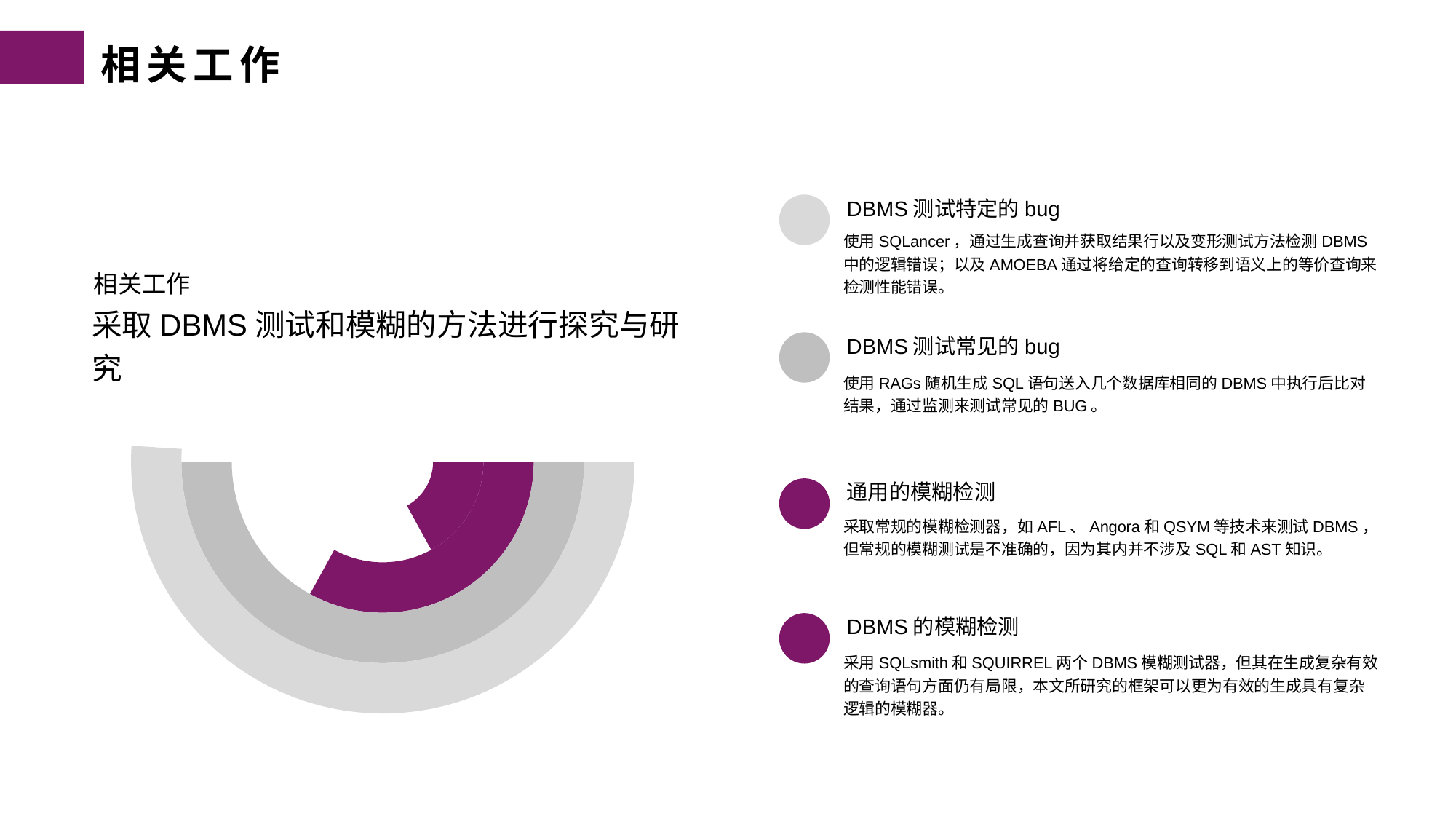

相关工作

### Chart

| Category | 1 | 2 | 3 | 4 |
|---|---|---|---|---|
| 占比 | 0.17 | 0.33 | 0.5 | 0.51 |
| 辅助 | 0.83 | 0.67 | 0.5 | 0.49 |
DBMS测试特定的bug

使用SQLancer，通过生成查询并获取结果行以及变形测试方法检测DBMS中的逻辑错误；以及AMOEBA通过将给定的查询转移到语义上的等价查询来检测性能错误。
相关工作
采取DBMS测试和模糊的方法进行探究与研究
DBMS测试常见的bug

使用RAGs随机生成SQL语句送入几个数据库相同的DBMS中执行后比对结果，通过监测来测试常见的BUG。
通用的模糊检测

采取常规的模糊检测器，如AFL、Angora和QSYM等技术来测试DBMS，但常规的模糊测试是不准确的，因为其内并不涉及SQL和AST知识。
DBMS的模糊检测

采用SQLsmith和SQUIRREL两个DBMS模糊测试器，但其在生成复杂有效的查询语句方面仍有局限，本文所研究的框架可以更为有效的生成具有复杂逻辑的模糊器。